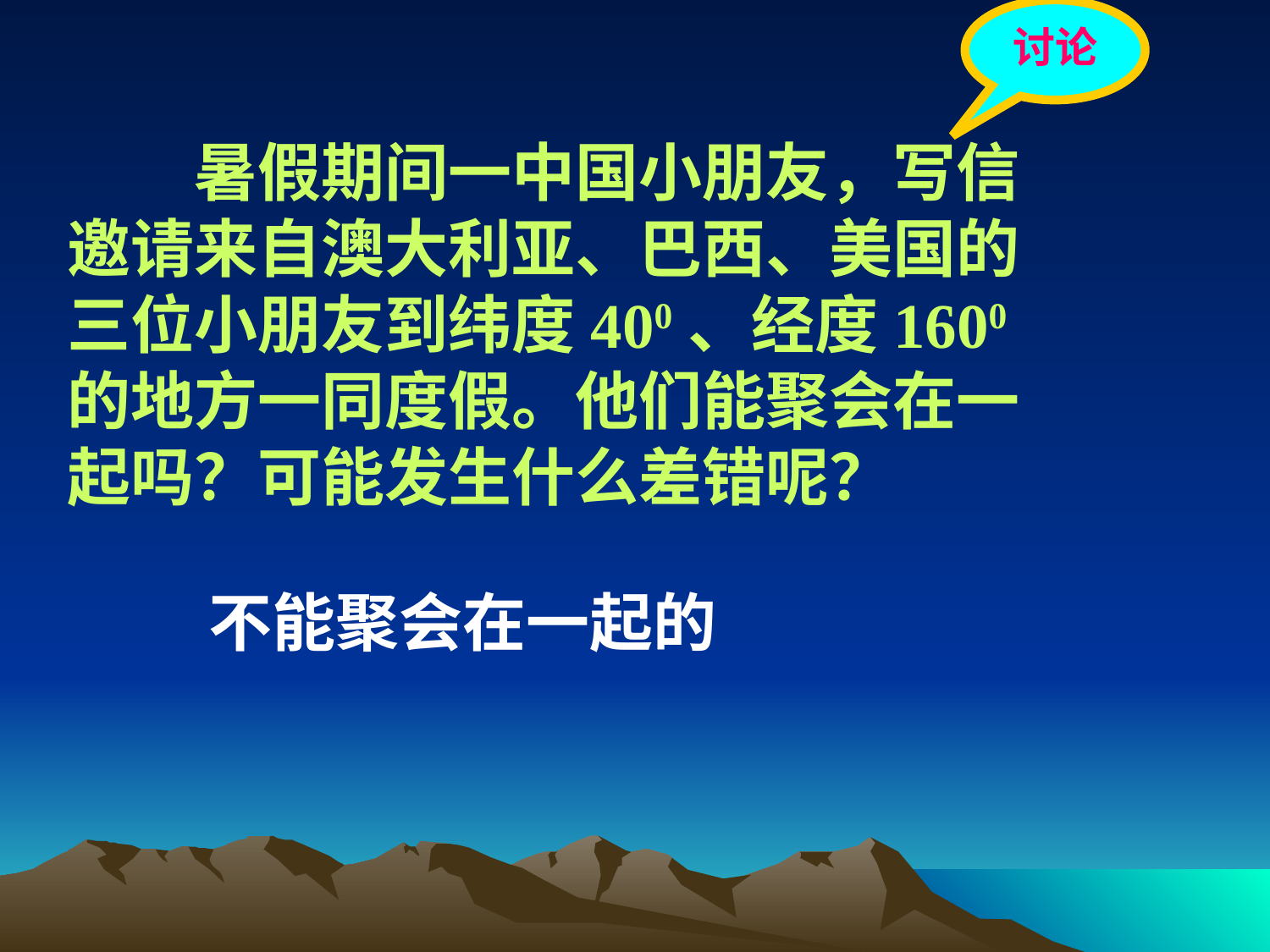

讨论
　　暑假期间一中国小朋友，写信邀请来自澳大利亚、巴西、美国的三位小朋友到纬度400、经度1600的地方一同度假。他们能聚会在一起吗？可能发生什么差错呢？
不能聚会在一起的